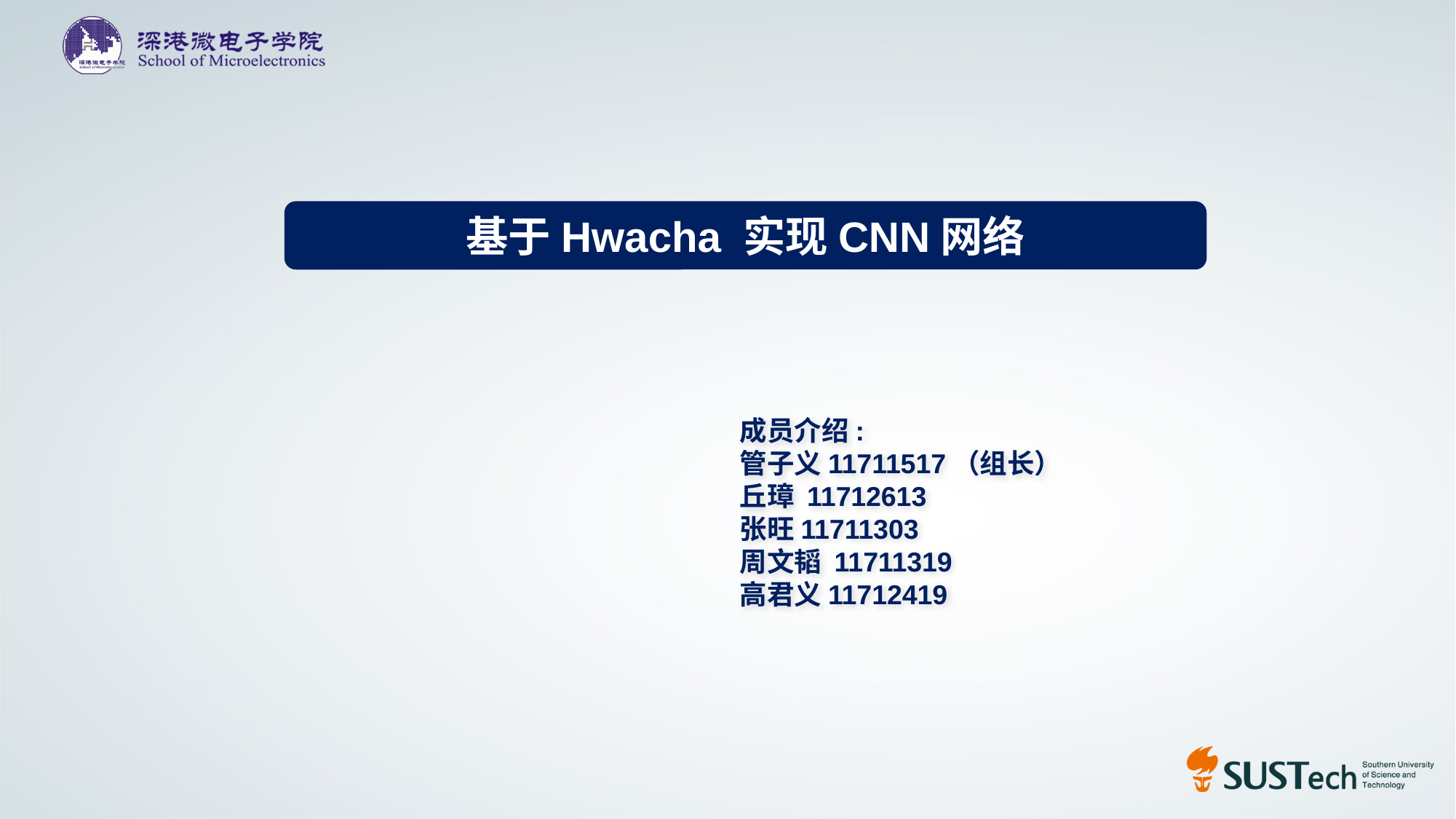

基于Hwacha 实现CNN网络
成员介绍:
管子义11711517（组长）
丘璋 11712613
张旺11711303
周文韬 11711319
高君义11712419